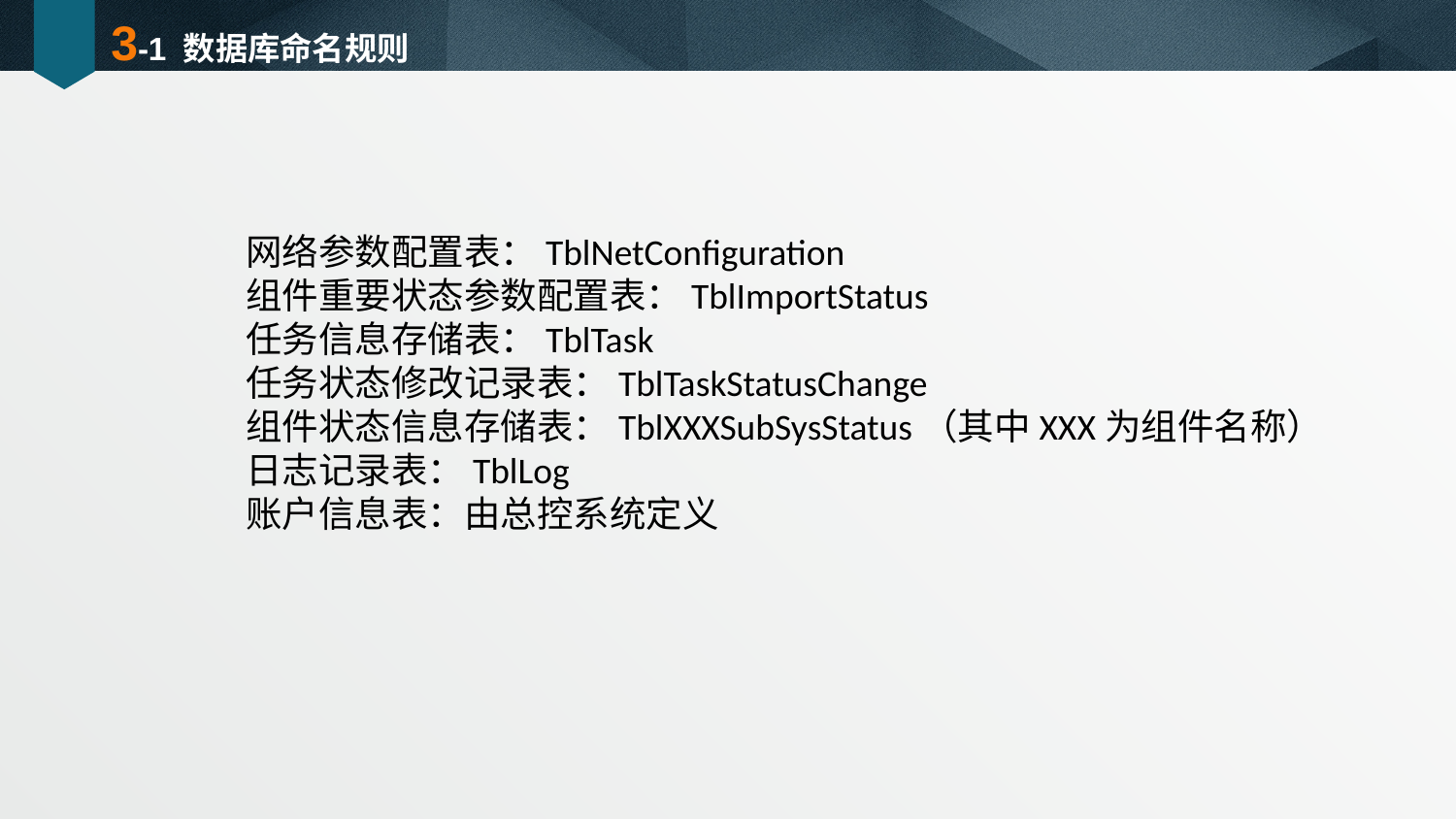

# 3-1 数据库命名规则

网络参数配置表：TblNetConfiguration
组件重要状态参数配置表：TblImportStatus
任务信息存储表：TblTask
任务状态修改记录表：TblTaskStatusChange
组件状态信息存储表：TblXXXSubSysStatus（其中XXX为组件名称）
日志记录表：TblLog
账户信息表：由总控系统定义